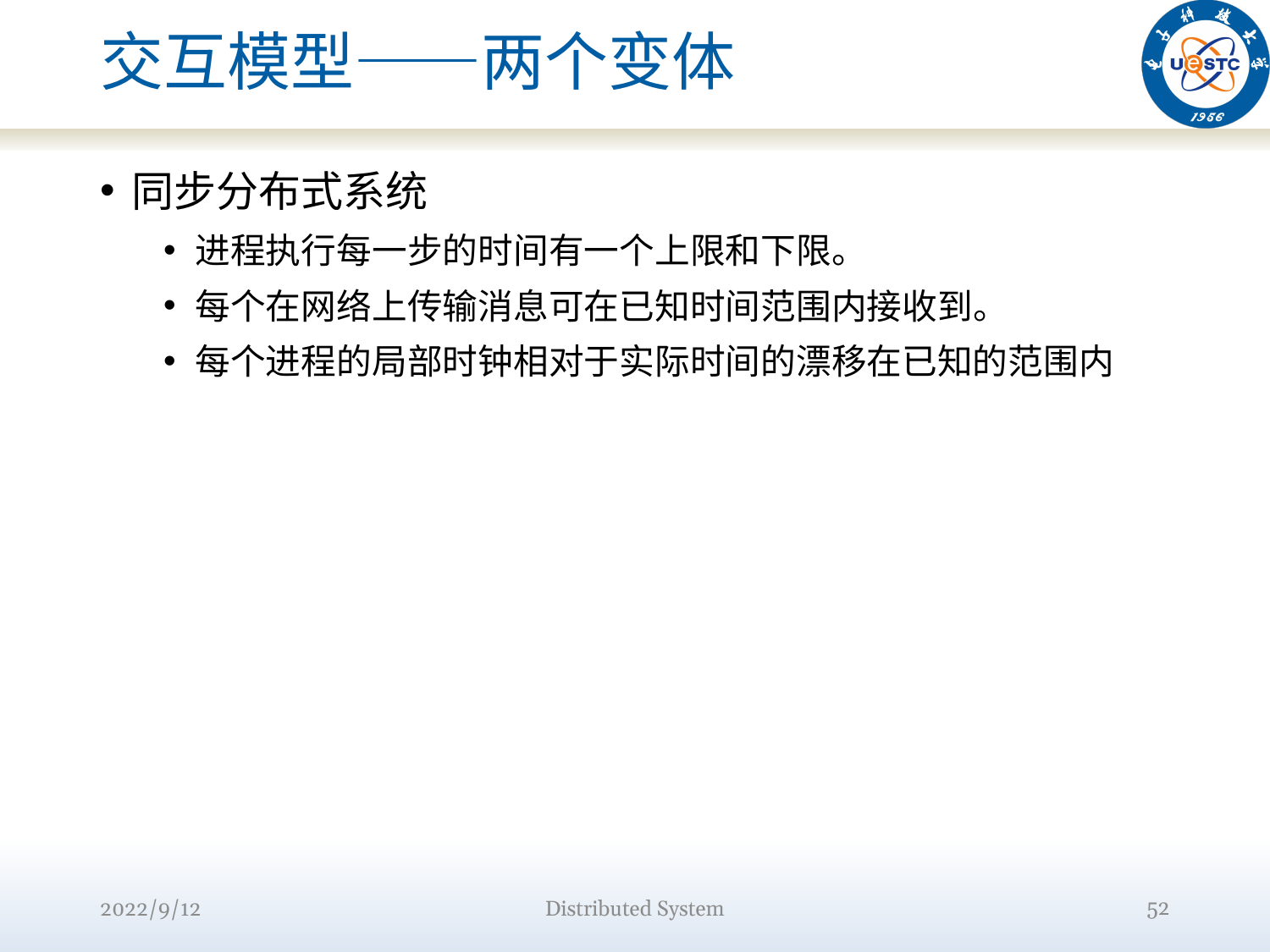

# 交互模型——两个变体
同步分布式系统
进程执行每一步的时间有一个上限和下限。
每个在网络上传输消息可在已知时间范围内接收到。
每个进程的局部时钟相对于实际时间的漂移在已知的范围内

2022/9/12
Distributed System
52